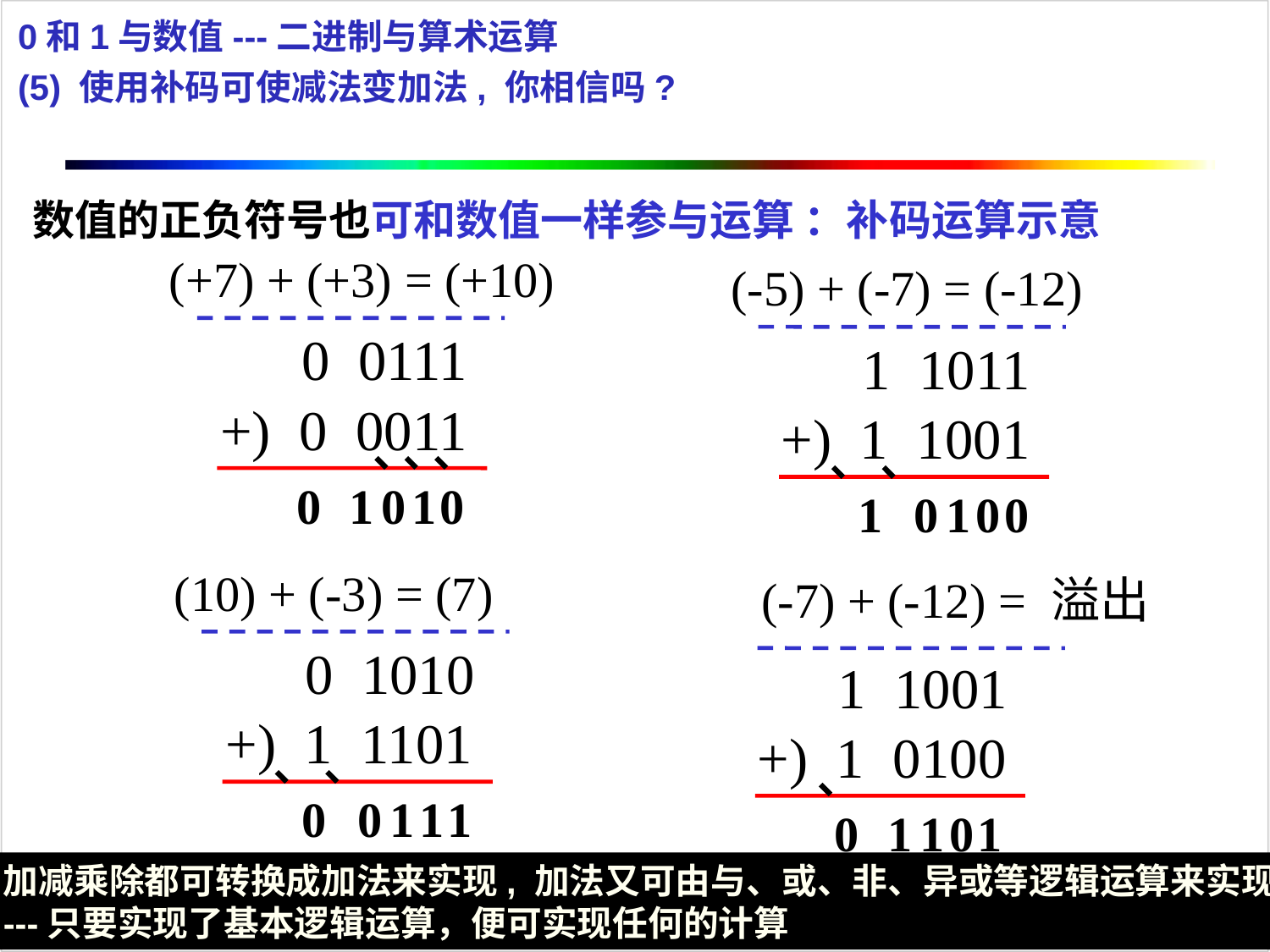

0和1与数值---二进制与算术运算
(5) 使用补码可使减法变加法, 你相信吗?
数值的正负符号也可和数值一样参与运算 ：补码运算示意
(+7) + (+3) = (+10)
0  0111
+)  0  0011

0
1
0
1
0

(-5) + (-7) = (-12)

1  1011
+)  1  1001

1
0
1
0
0

(10) + (-3) = (7)

0  1010
+)  1  1101

0
0
1
1
1

(-7) + (-12) = 溢出
1  1001
+)  1  0100

0
1
1
0
1

加减乘除都可转换成加法来实现, 加法又可由与、或、非、异或等逻辑运算来实现
---只要实现了基本逻辑运算，便可实现任何的计算